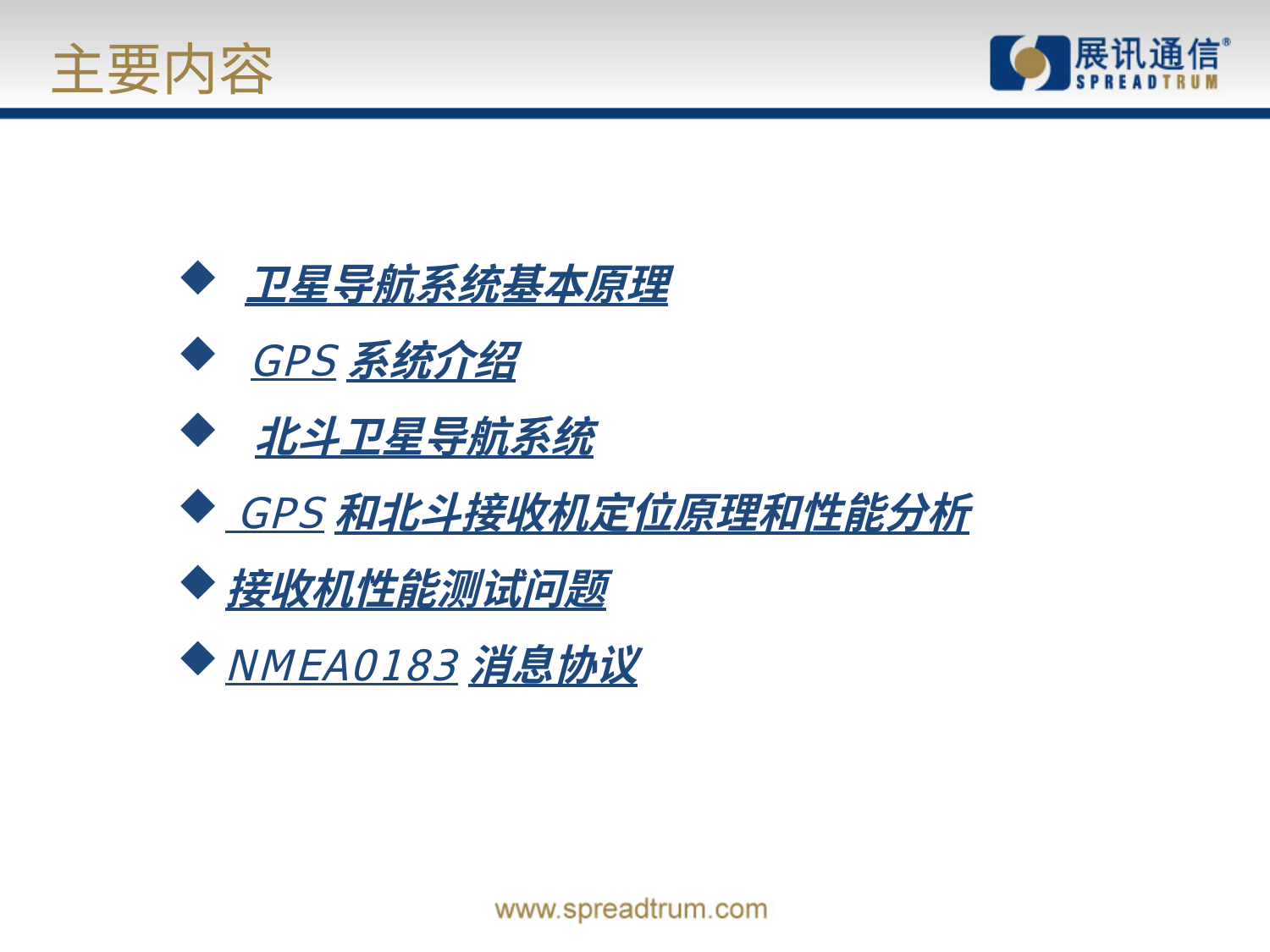

# 主要内容
 卫星导航系统基本原理
  GPS系统介绍
  北斗卫星导航系统
 GPS和北斗接收机定位原理和性能分析
接收机性能测试问题
NMEA0183消息协议